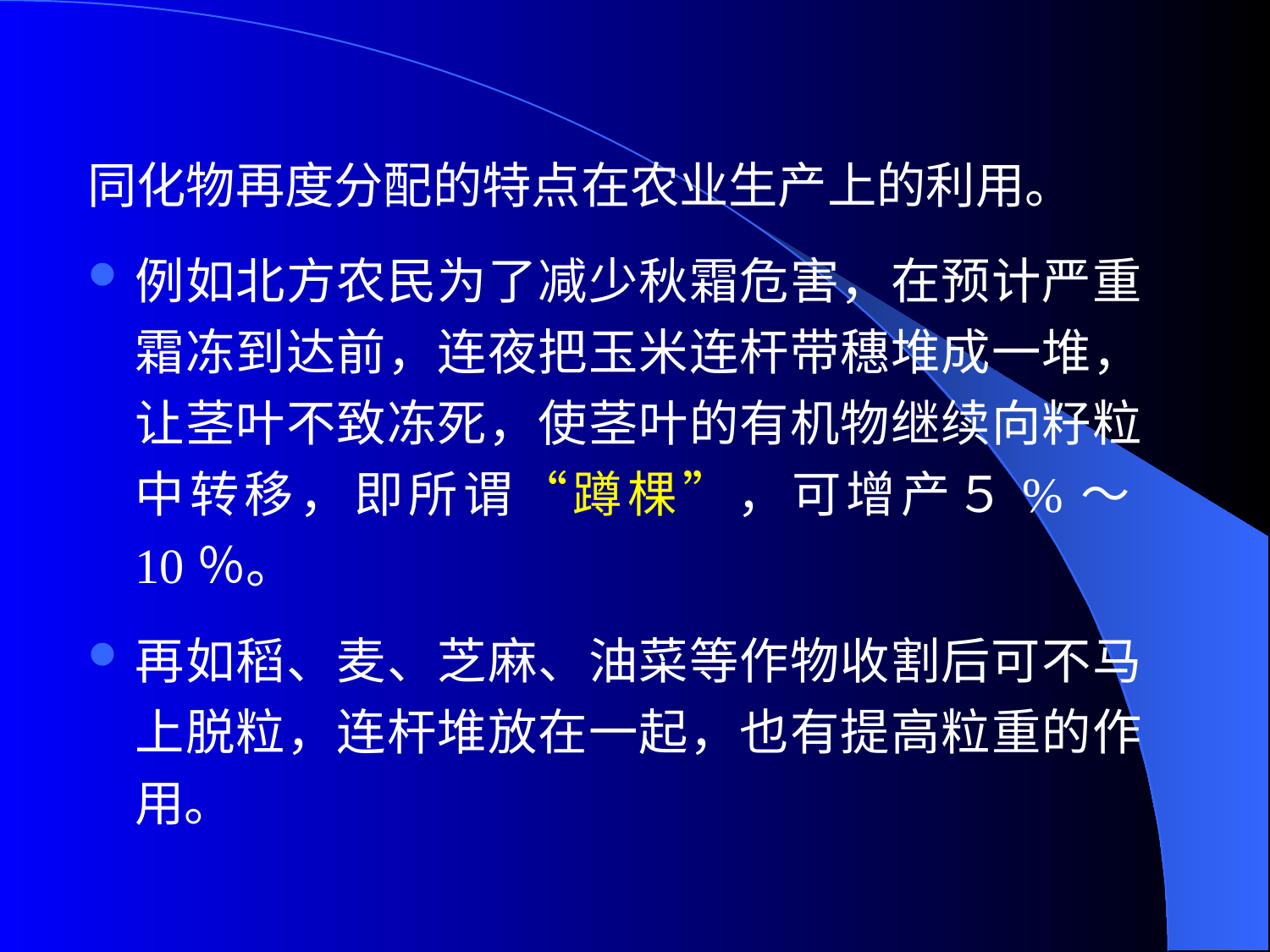

同化物再度分配的特点在农业生产上的利用。
例如北方农民为了减少秋霜危害，在预计严重霜冻到达前，连夜把玉米连杆带穗堆成一堆，让茎叶不致冻死，使茎叶的有机物继续向籽粒中转移，即所谓“蹲棵”，可增产５%～10％。
再如稻、麦、芝麻、油菜等作物收割后可不马上脱粒，连杆堆放在一起，也有提高粒重的作用。